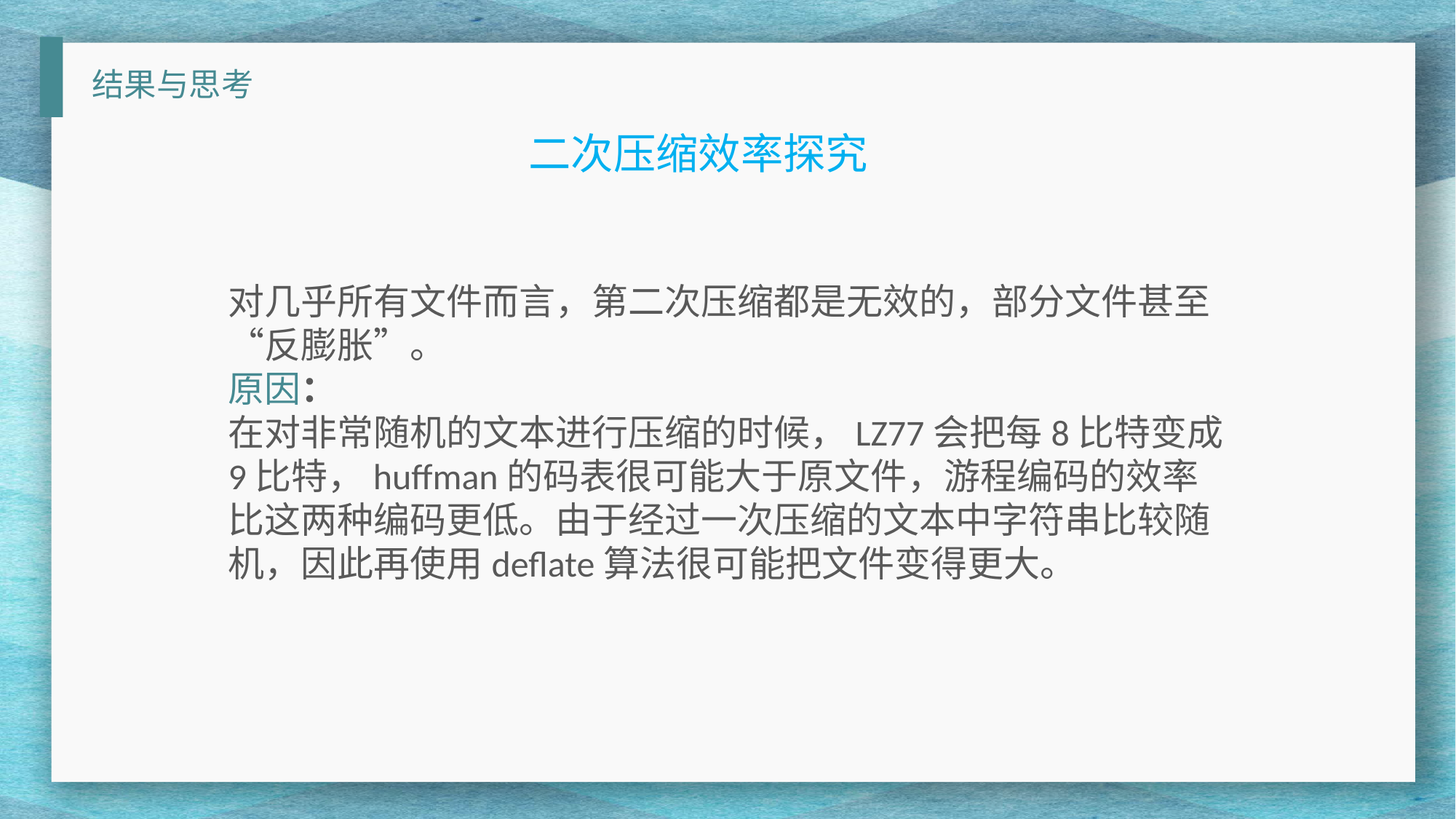

结果与思考
二次压缩效率探究

对几乎所有文件而言，第二次压缩都是无效的，部分文件甚至“反膨胀”。
原因：
在对非常随机的文本进行压缩的时候，LZ77会把每8比特变成9比特，huffman的码表很可能大于原文件，游程编码的效率比这两种编码更低。由于经过一次压缩的文本中字符串比较随机，因此再使用deflate算法很可能把文件变得更大。